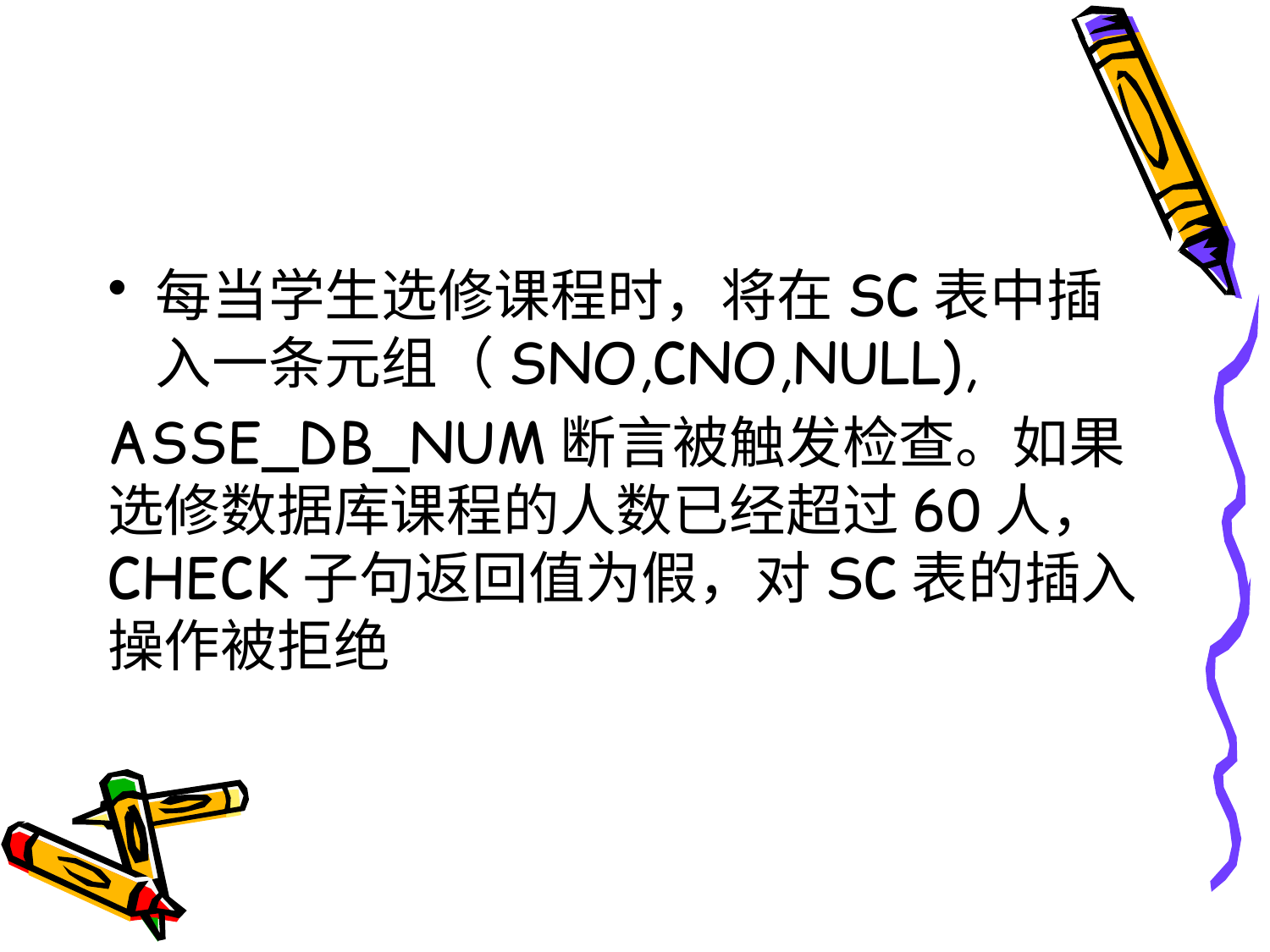

#
每当学生选修课程时，将在SC表中插入一条元组（SNO,CNO,NULL),
ASSE_DB_NUM断言被触发检查。如果选修数据库课程的人数已经超过60人，CHECK子句返回值为假，对SC表的插入操作被拒绝